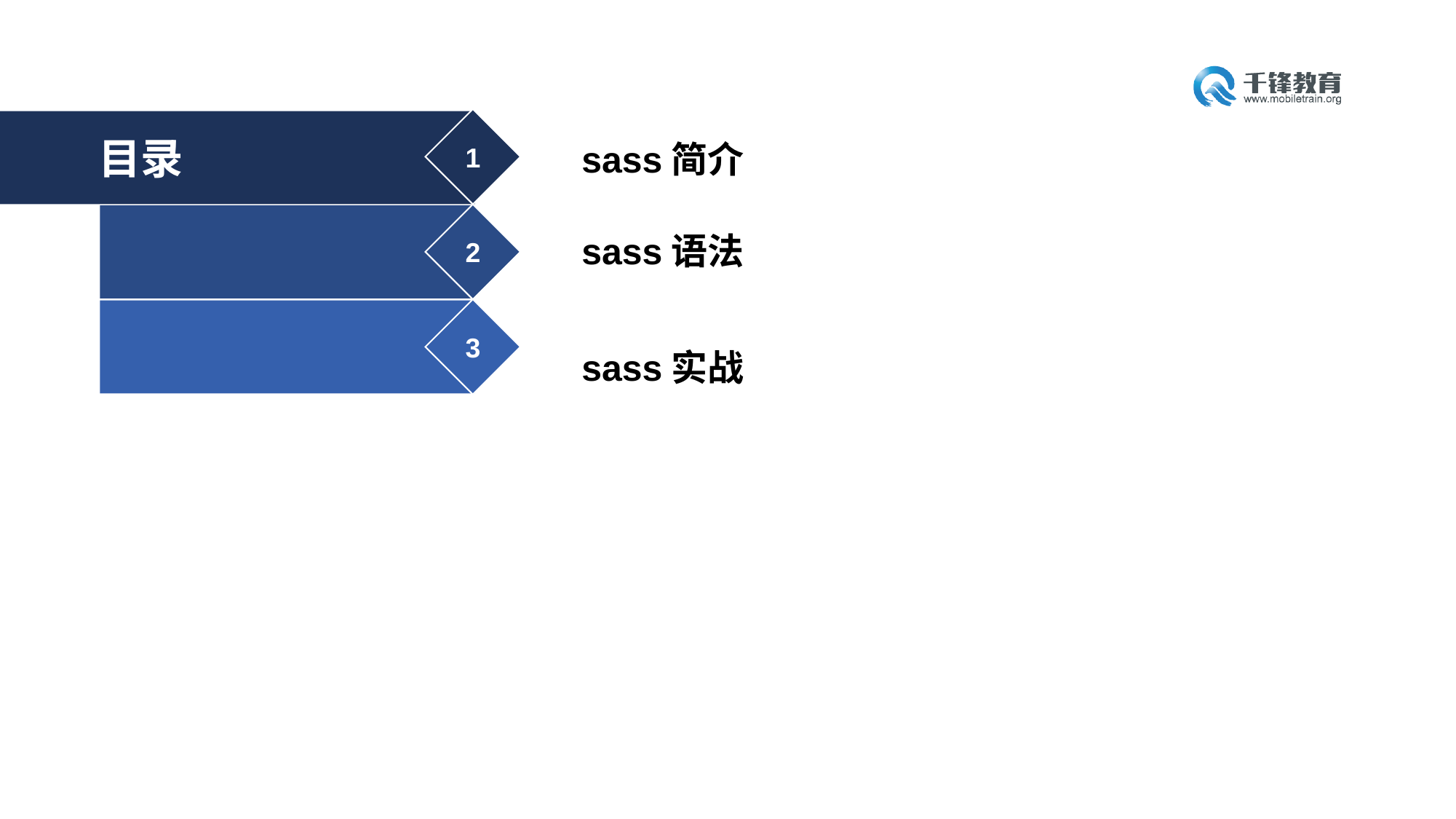

sass简介

1

目录

2

sass语法

3

sass实战